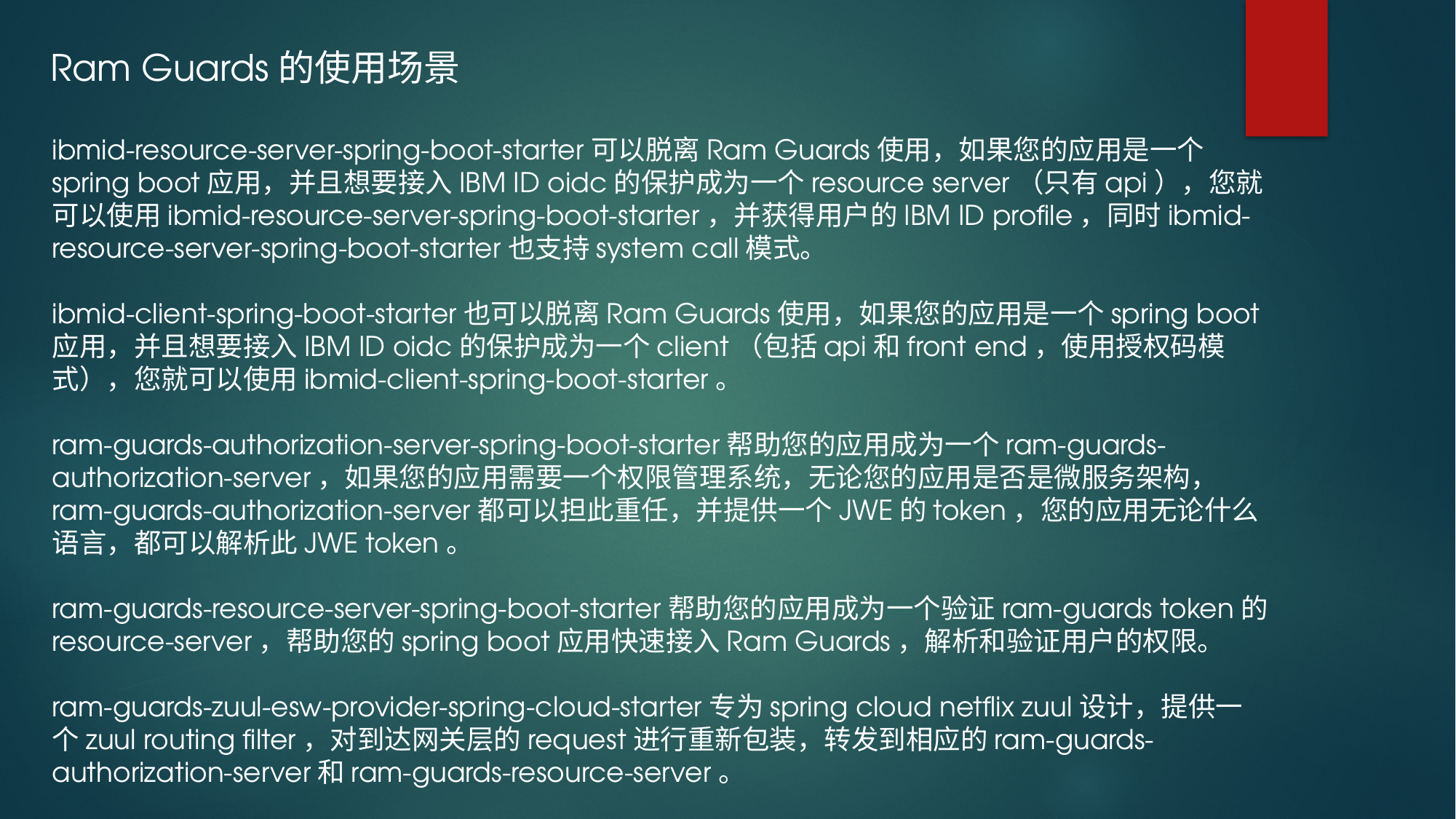

Ram Guards的使用场景
ibmid-resource-server-spring-boot-starter可以脱离Ram Guards使用，如果您的应用是一个spring boot应用，并且想要接入IBM ID oidc的保护成为一个resource server（只有api），您就可以使用ibmid-resource-server-spring-boot-starter，并获得用户的IBM ID profile，同时ibmid-resource-server-spring-boot-starter也支持system call模式。

ibmid-client-spring-boot-starter也可以脱离Ram Guards使用，如果您的应用是一个spring boot应用，并且想要接入IBM ID oidc的保护成为一个client（包括api和front end，使用授权码模式），您就可以使用ibmid-client-spring-boot-starter。

ram-guards-authorization-server-spring-boot-starter帮助您的应用成为一个ram-guards-authorization-server，如果您的应用需要一个权限管理系统，无论您的应用是否是微服务架构， ram-guards-authorization-server都可以担此重任，并提供一个JWE的token，您的应用无论什么语言，都可以解析此JWE token。

ram-guards-resource-server-spring-boot-starter帮助您的应用成为一个验证ram-guards token的resource-server，帮助您的spring boot应用快速接入Ram Guards，解析和验证用户的权限。

ram-guards-zuul-esw-provider-spring-cloud-starter专为spring cloud netflix zuul设计，提供一个zuul routing filter，对到达网关层的request进行重新包装，转发到相应的ram-guards-authorization-server和ram-guards-resource-server。